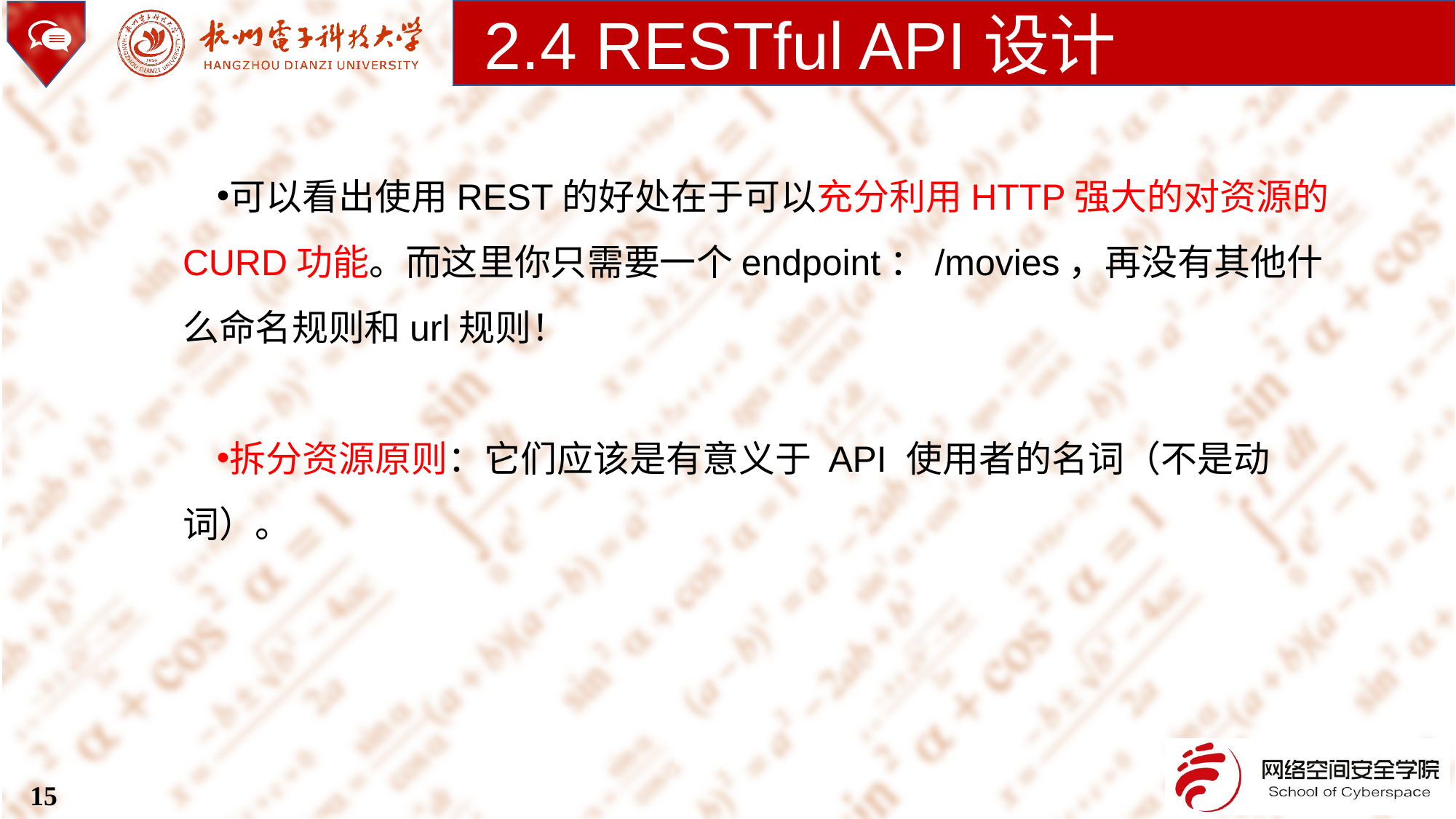

2.4 RESTful API设计
可以看出使用REST的好处在于可以充分利用HTTP强大的对资源的CURD功能。而这里你只需要一个endpoint：/movies，再没有其他什么命名规则和url规则！

拆分资源原则：它们应该是有意义于 API 使用者的名词（不是动词）。

15